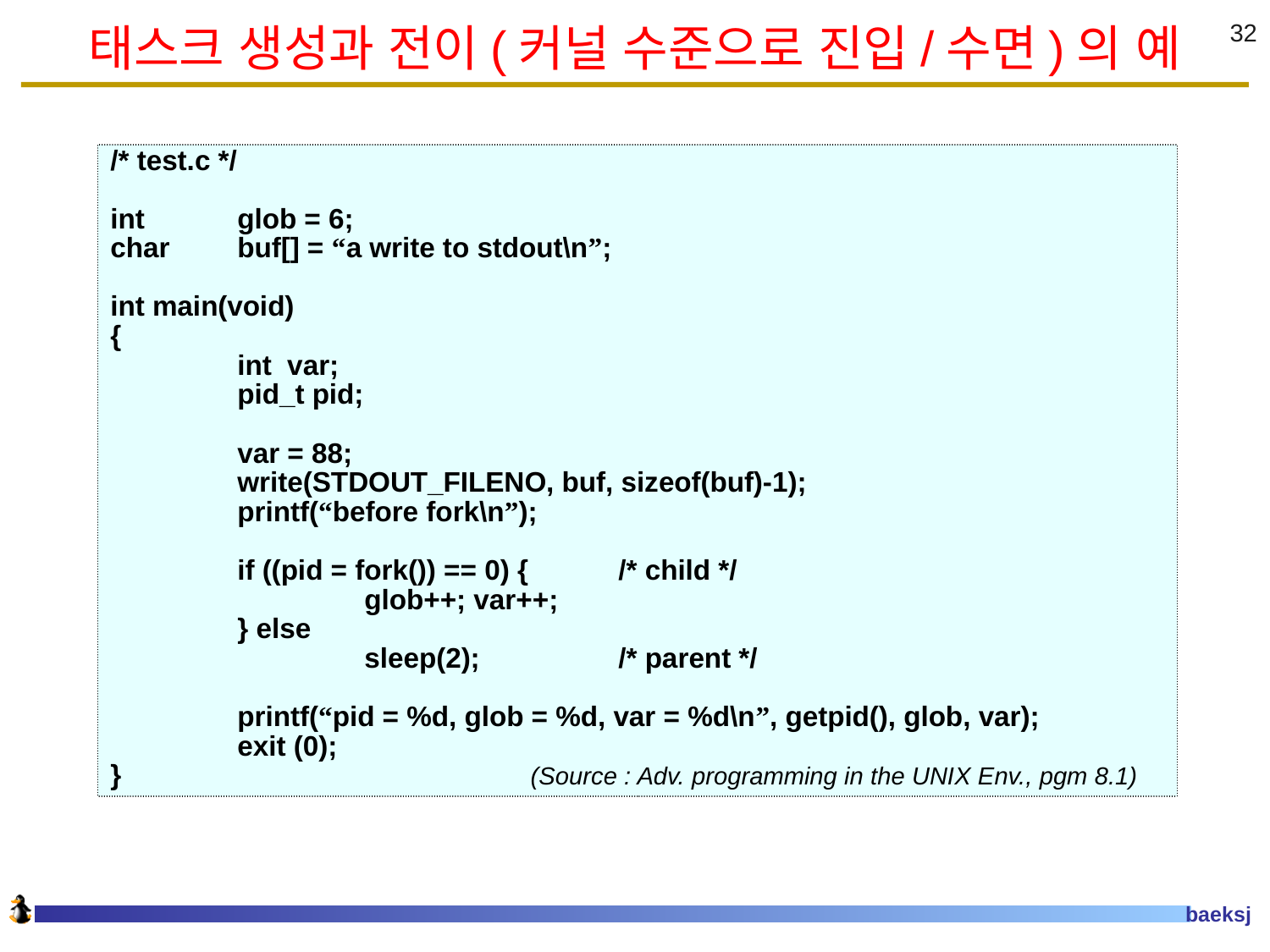

# 태스크 생성과 전이(커널 수준으로 진입/수면)의 예
32

/* test.c */

int	glob = 6;
char	buf[] = “a write to stdout\n”;

int main(void)
{
 	int  var;
	pid_t pid;

	var = 88;
	write(STDOUT_FILENO, buf, sizeof(buf)-1);
	printf(“before fork\n”);

	if ((pid = fork()) == 0) {	/* child */
		glob++; var++;
	} else
		sleep(2);		/* parent */

	printf(“pid = %d, glob = %d, var = %d\n”, getpid(), glob, var);
	exit (0);
}			     (Source : Adv. programming in the UNIX Env., pgm 8.1)